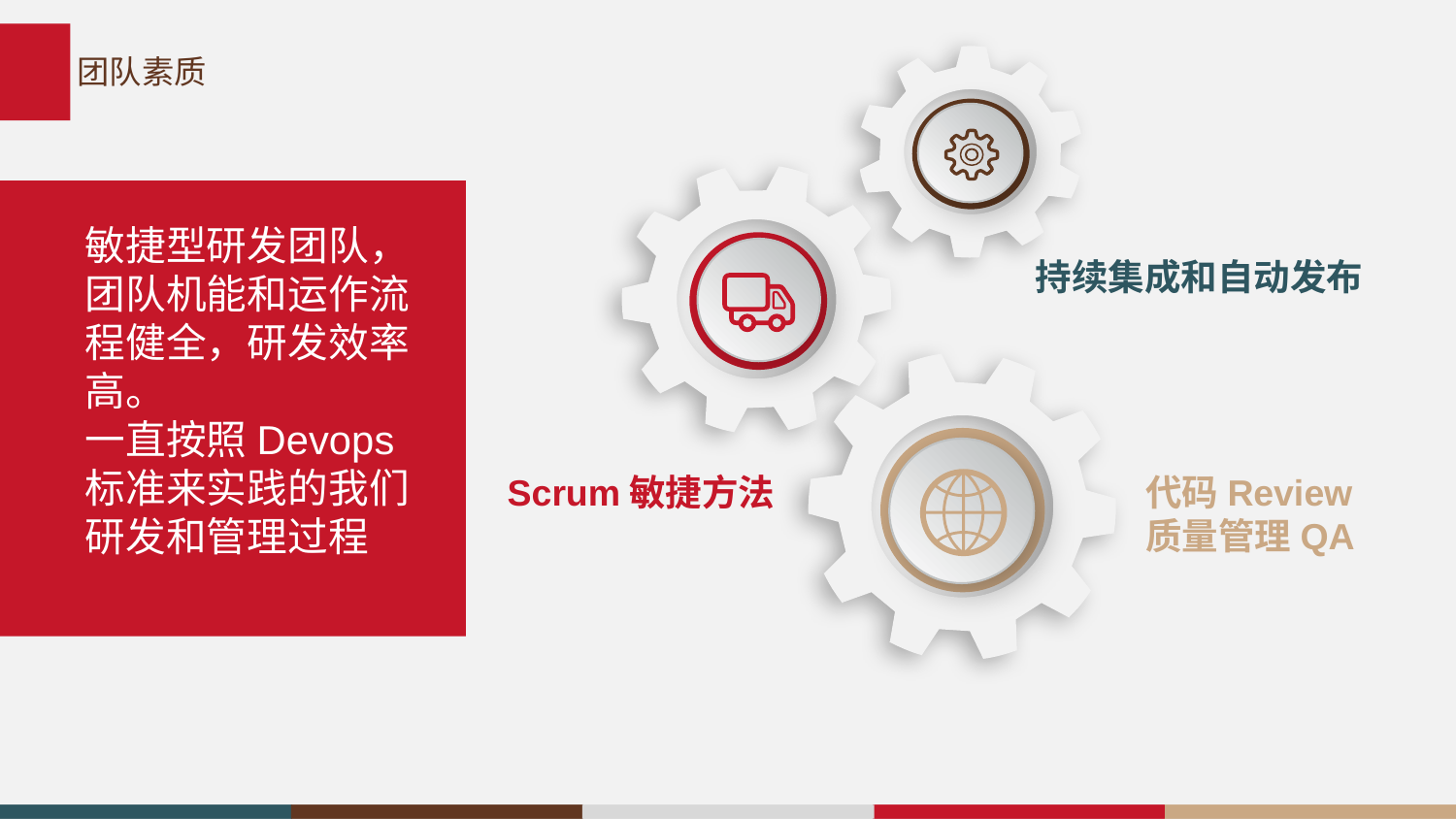

# 团队素质

敏捷型研发团队，团队机能和运作流程健全，研发效率高。
一直按照Devops标准来实践的我们研发和管理过程

 持续集成和自动发布

Scrum敏捷方法
代码Review
质量管理QA